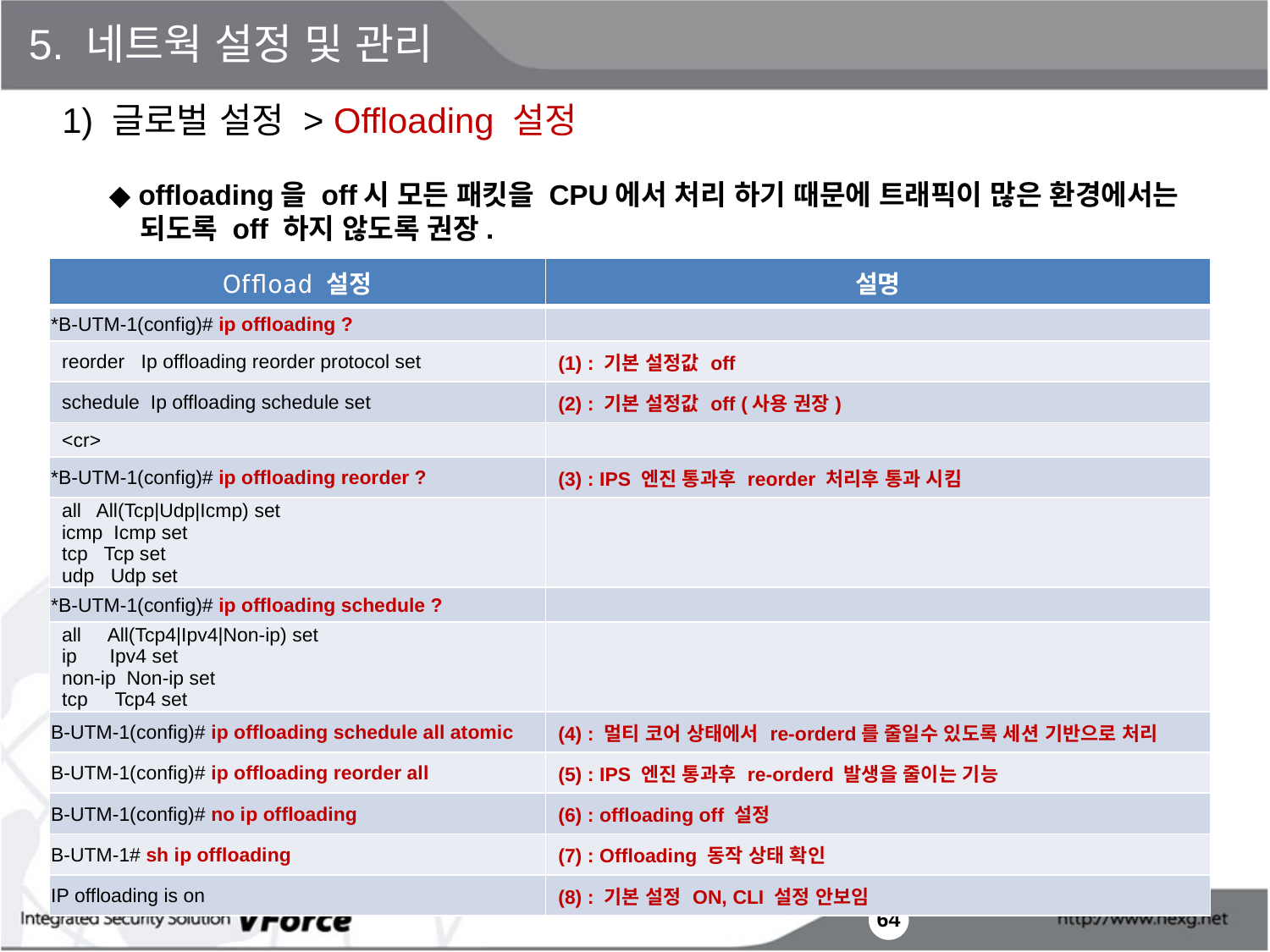

5. 네트웍 설정 및 관리
1) 글로벌 설정 > Offloading 설정
◆ offloading을 off시 모든 패킷을 CPU에서 처리 하기 때문에 트래픽이 많은 환경에서는
    되도록 off 하지 않도록 권장.
| Offload 설정 | 설명 |
| --- | --- |
| \*B-UTM-1(config)# ip offloading ? |  |
| reorder Ip offloading reorder protocol set | (1) : 기본 설정값 off |
| schedule Ip offloading schedule set | (2) : 기본 설정값 off (사용 권장) |
| <cr> |  |
| \*B-UTM-1(config)# ip offloading reorder ? | (3) : IPS 엔진 통과후 reorder 처리후 통과 시킴 |
| all All(Tcp|Udp|Icmp) set icmp Icmp set tcp Tcp set udp Udp set |  |
| \*B-UTM-1(config)# ip offloading schedule ? |  |
| all All(Tcp4|Ipv4|Non-ip) set ip Ipv4 set non-ip Non-ip set tcp Tcp4 set |  |
| B-UTM-1(config)# ip offloading schedule all atomic | (4) : 멀티 코어 상태에서 re-orderd를 줄일수 있도록 세션 기반으로 처리 |
| B-UTM-1(config)# ip offloading reorder all | (5) : IPS 엔진 통과후 re-orderd 발생을 줄이는 기능 |
| B-UTM-1(config)# no ip offloading | (6) : offloading off 설정 |
| B-UTM-1# sh ip offloading | (7) : Offloading 동작 상태 확인 |
| IP offloading is on | (8) : 기본 설정 ON, CLI 설정 안보임 |